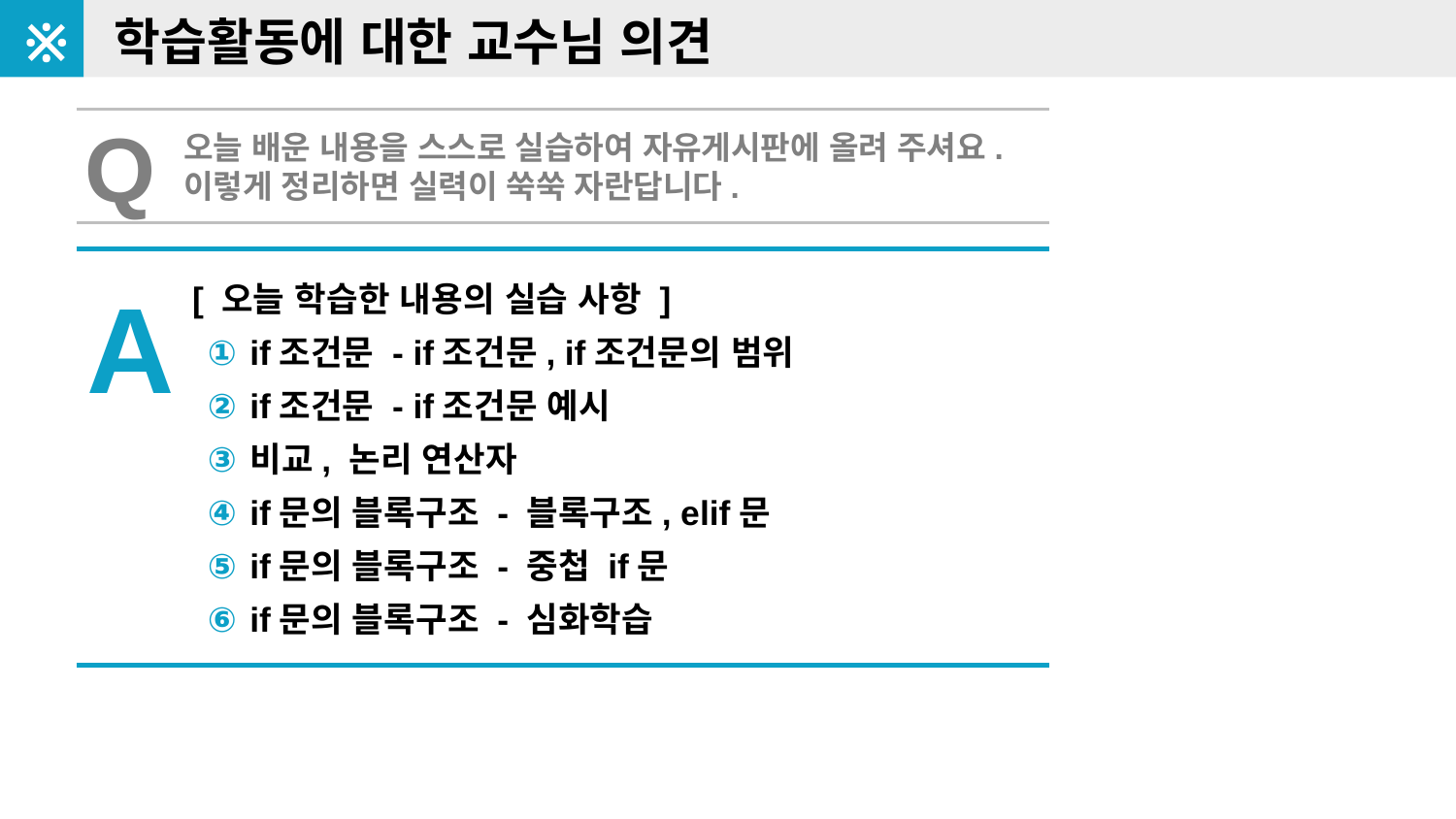

※
학습활동에 대한 교수님 의견
Q
오늘 배운 내용을 스스로 실습하여 자유게시판에 올려 주셔요.
이렇게 정리하면 실력이 쑥쑥 자란답니다.
A
[ 오늘 학습한 내용의 실습 사항 ]
if조건문 - if조건문, if조건문의 범위
if조건문 - if조건문 예시
비교, 논리 연산자
if문의 블록구조 - 블록구조, elif문
if문의 블록구조 - 중첩 if문
if문의 블록구조 - 심화학습